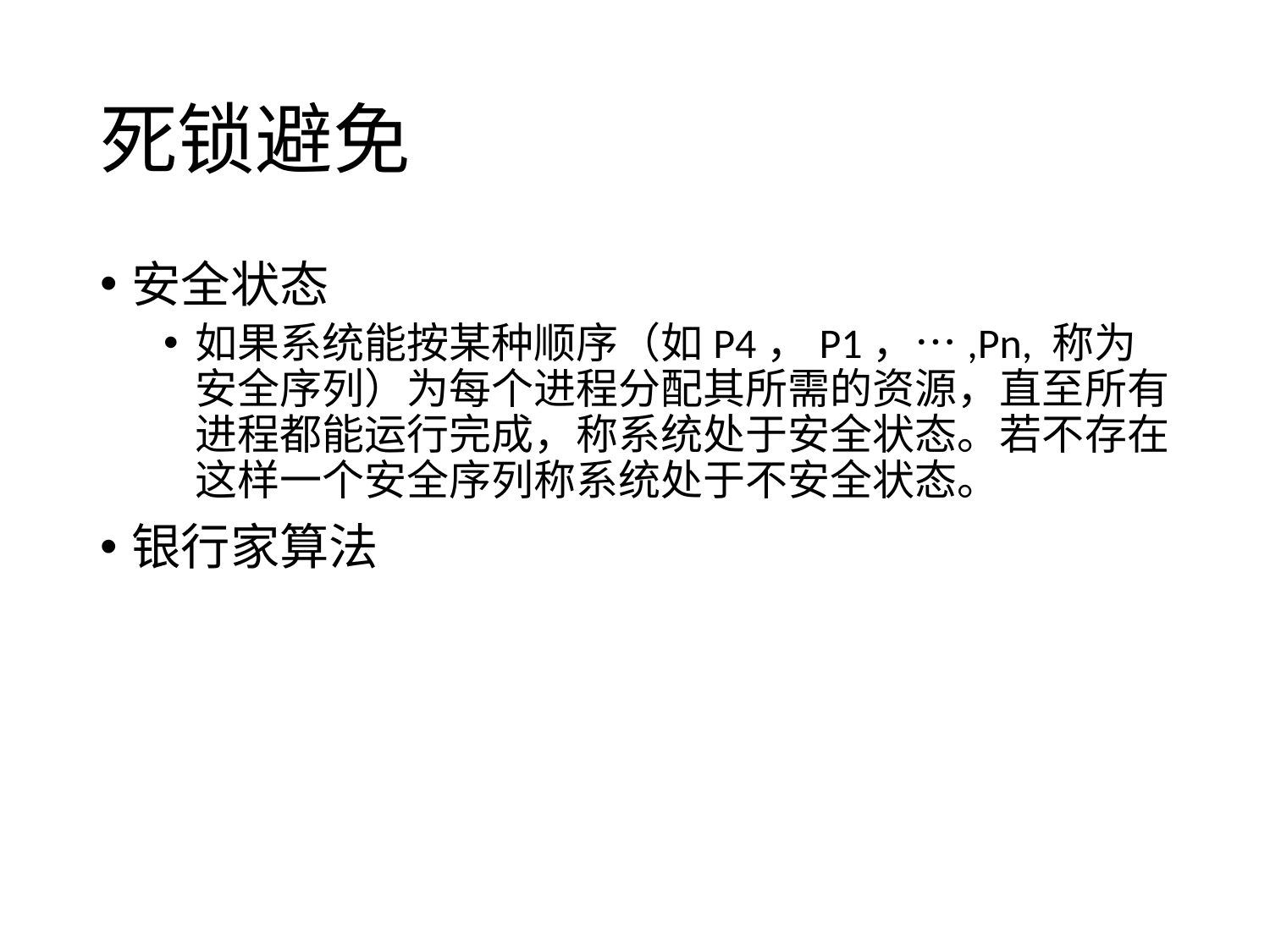

# 死锁避免
安全状态
如果系统能按某种顺序（如P4，P1，…,Pn, 称为安全序列）为每个进程分配其所需的资源，直至所有进程都能运行完成，称系统处于安全状态。若不存在这样一个安全序列称系统处于不安全状态。
银行家算法